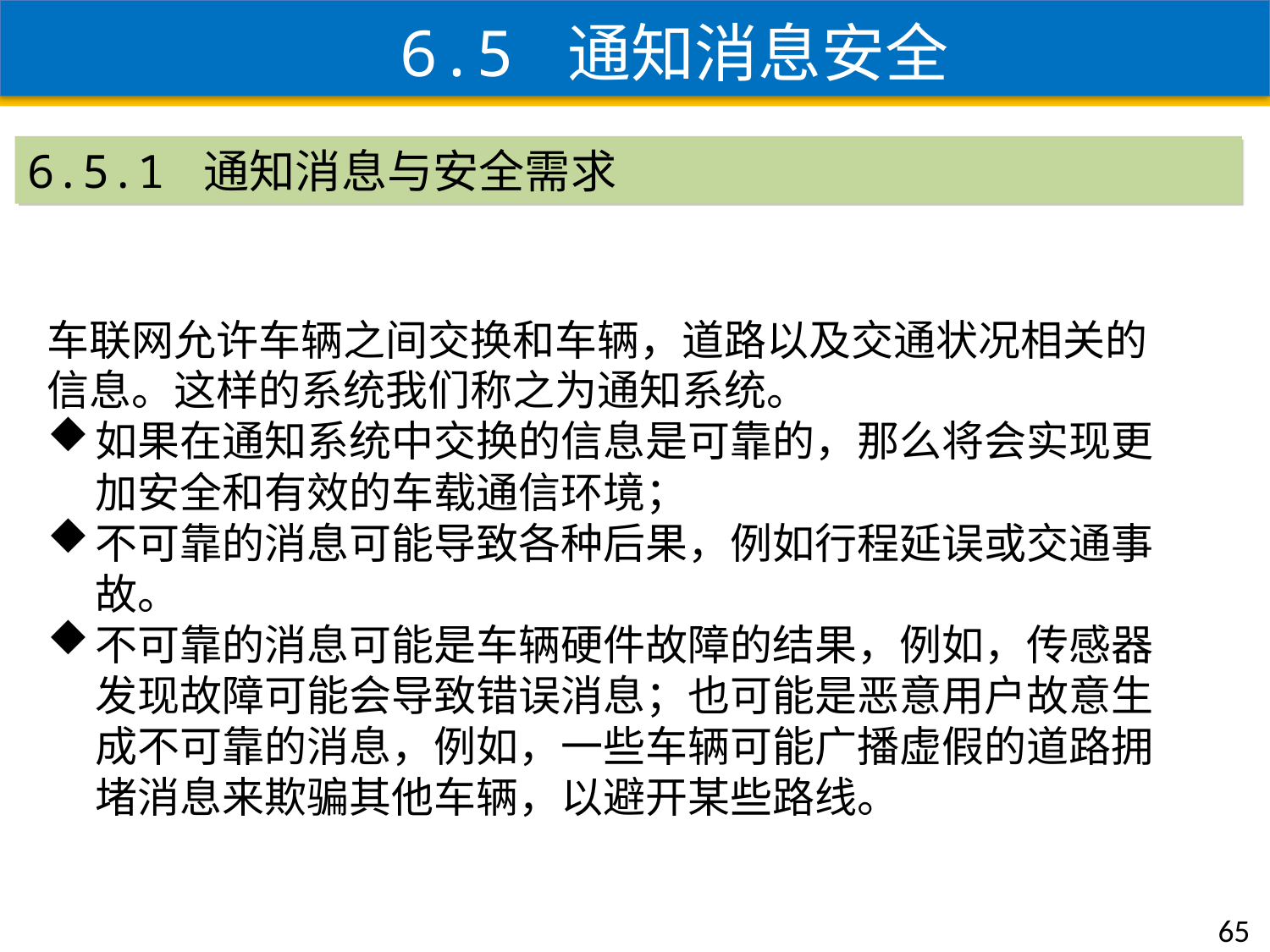

6.5 通知消息安全
6.5.1 通知消息与安全需求

车联网允许车辆之间交换和车辆，道路以及交通状况相关的信息。这样的系统我们称之为通知系统。
如果在通知系统中交换的信息是可靠的，那么将会实现更加安全和有效的车载通信环境；
不可靠的消息可能导致各种后果，例如行程延误或交通事故。
不可靠的消息可能是车辆硬件故障的结果，例如，传感器发现故障可能会导致错误消息；也可能是恶意用户故意生成不可靠的消息，例如，一些车辆可能广播虚假的道路拥堵消息来欺骗其他车辆，以避开某些路线。
65